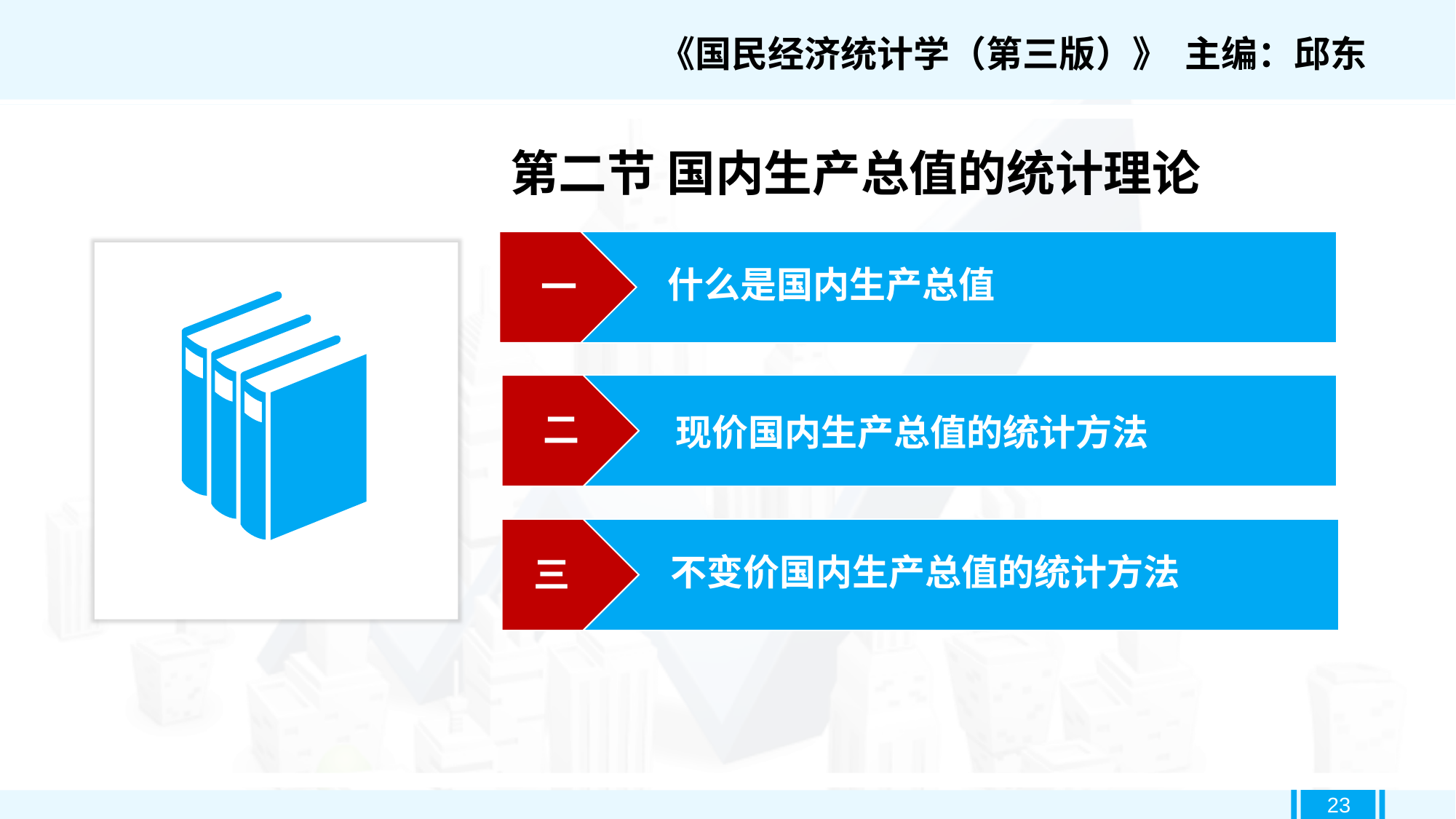

《国民经济统计学（第三版）》  主编：邱东
第二节 国内生产总值的统计理论

一

什么是国内生产总值

二
现价国内生产总值的统计方法

不变价国内生产总值的统计方法
三
23